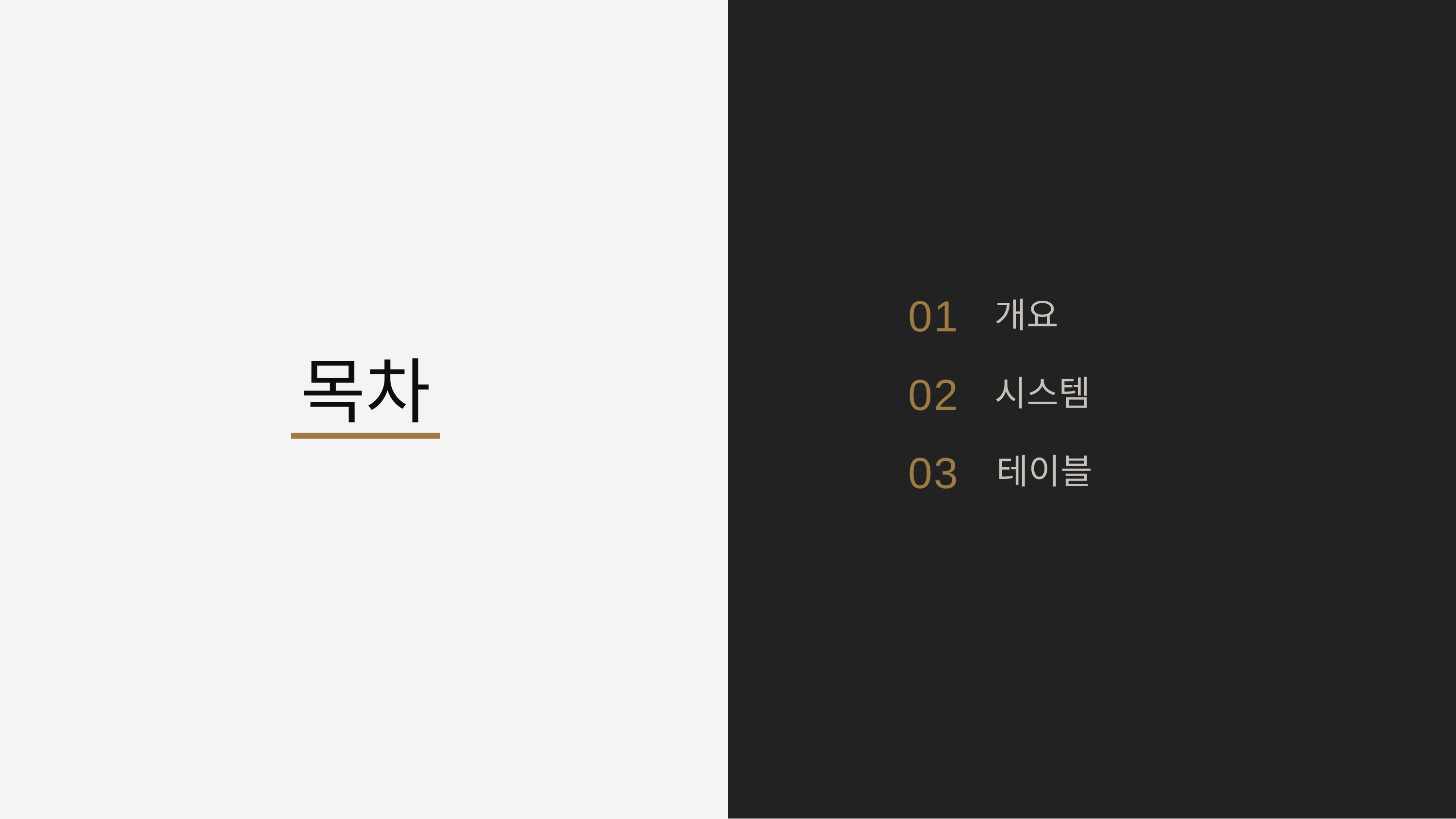

01
개요
목차
02
시스템

03
테이블